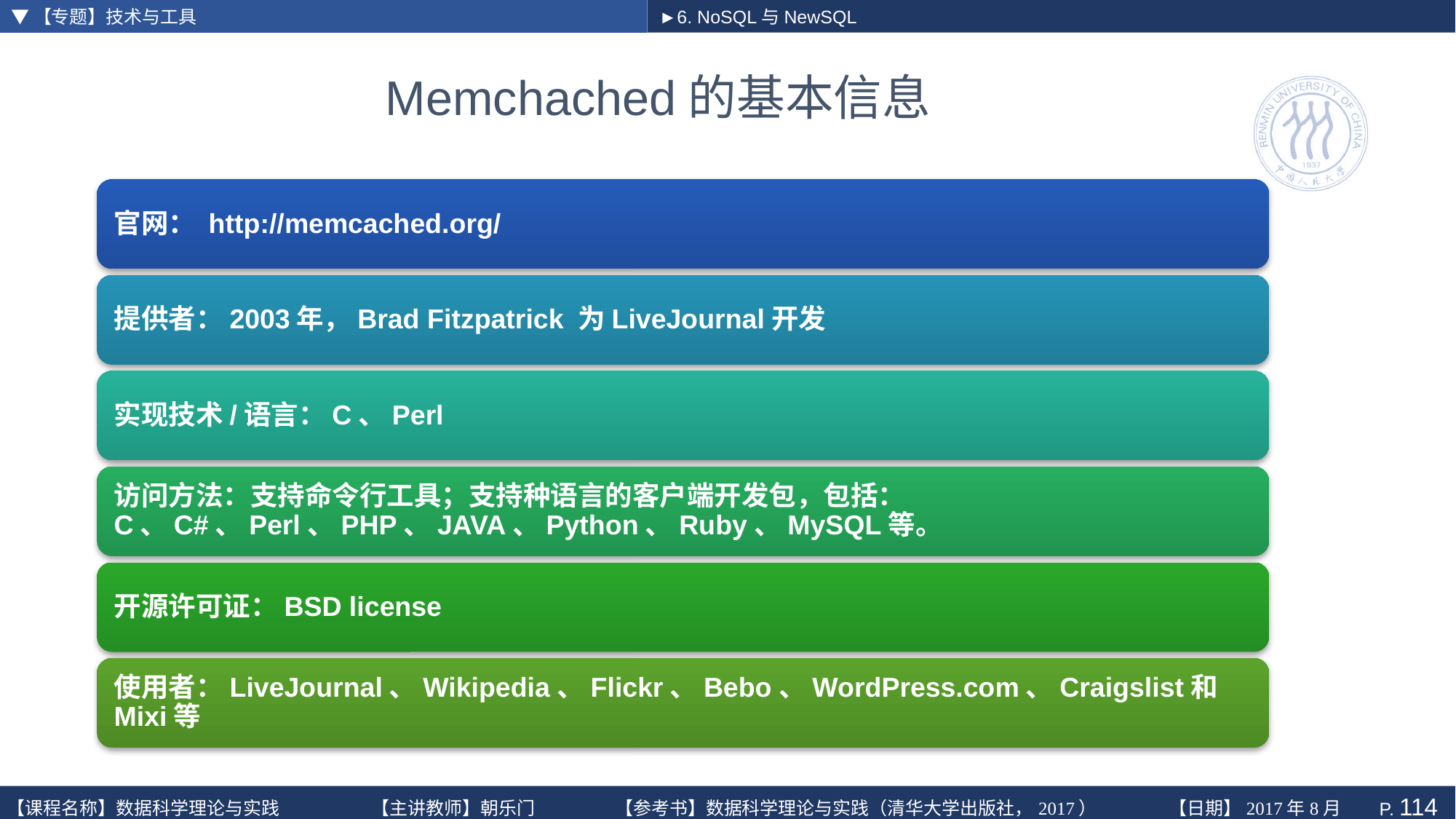

▼【专题】技术与工具
►6. NoSQL与NewSQL
# Memchached的基本信息
官网： http://memcached.org/
提供者：2003年，Brad Fitzpatrick 为LiveJournal开发
实现技术/语言：C、Perl
访问方法：支持命令行工具；支持种语言的客户端开发包，包括：C、C#、Perl、PHP、JAVA、Python、Ruby、MySQL等。
开源许可证：BSD license
使用者：LiveJournal、Wikipedia、Flickr、Bebo、WordPress.com、Craigslist和Mixi等